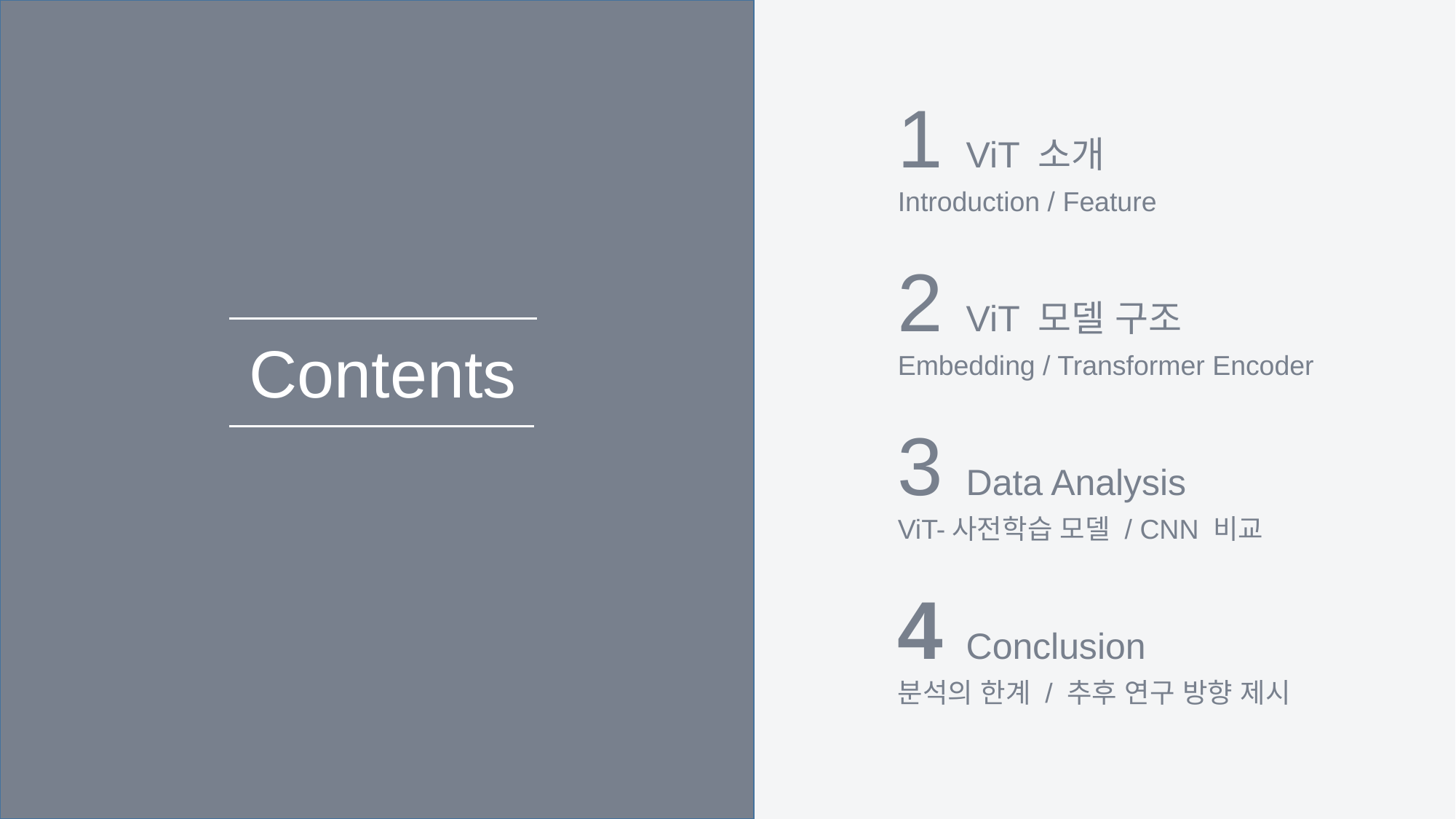

1 ViT 소개
Introduction / Feature

2 ViT 모델 구조
Embedding / Transformer Encoder

3 Data Analysis
ViT-사전학습 모델 / CNN 비교

4 Conclusion
분석의 한계 / 추후 연구 방향 제시
Contents